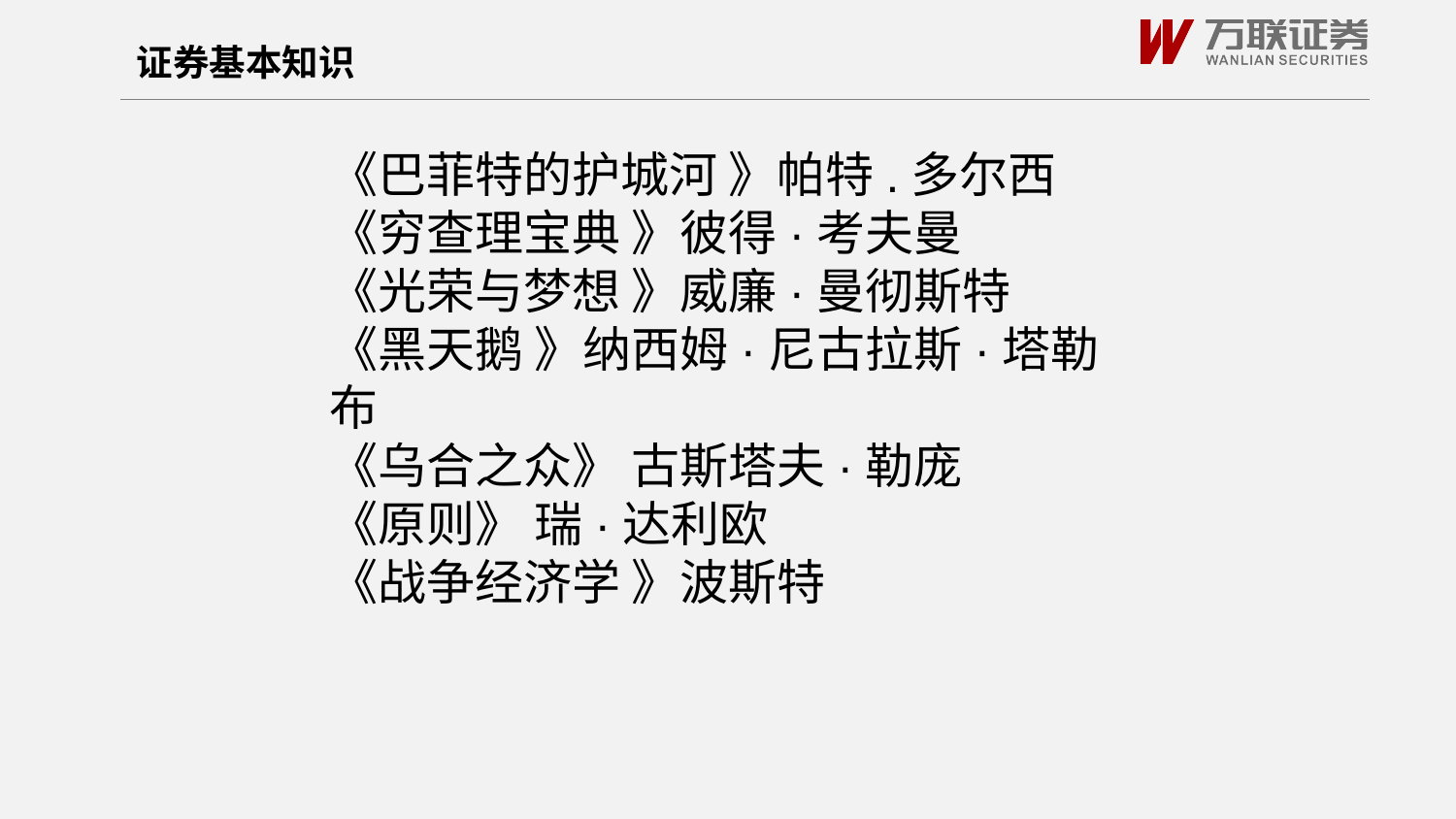

证券基本知识
《巴菲特的护城河 》帕特.多尔西
《穷查理宝典 》彼得·考夫曼
《光荣与梦想 》威廉·曼彻斯特
《黑天鹅 》纳西姆·尼古拉斯·塔勒布
《乌合之众》 古斯塔夫·勒庞
《原则》 瑞·达利欧
《战争经济学 》波斯特